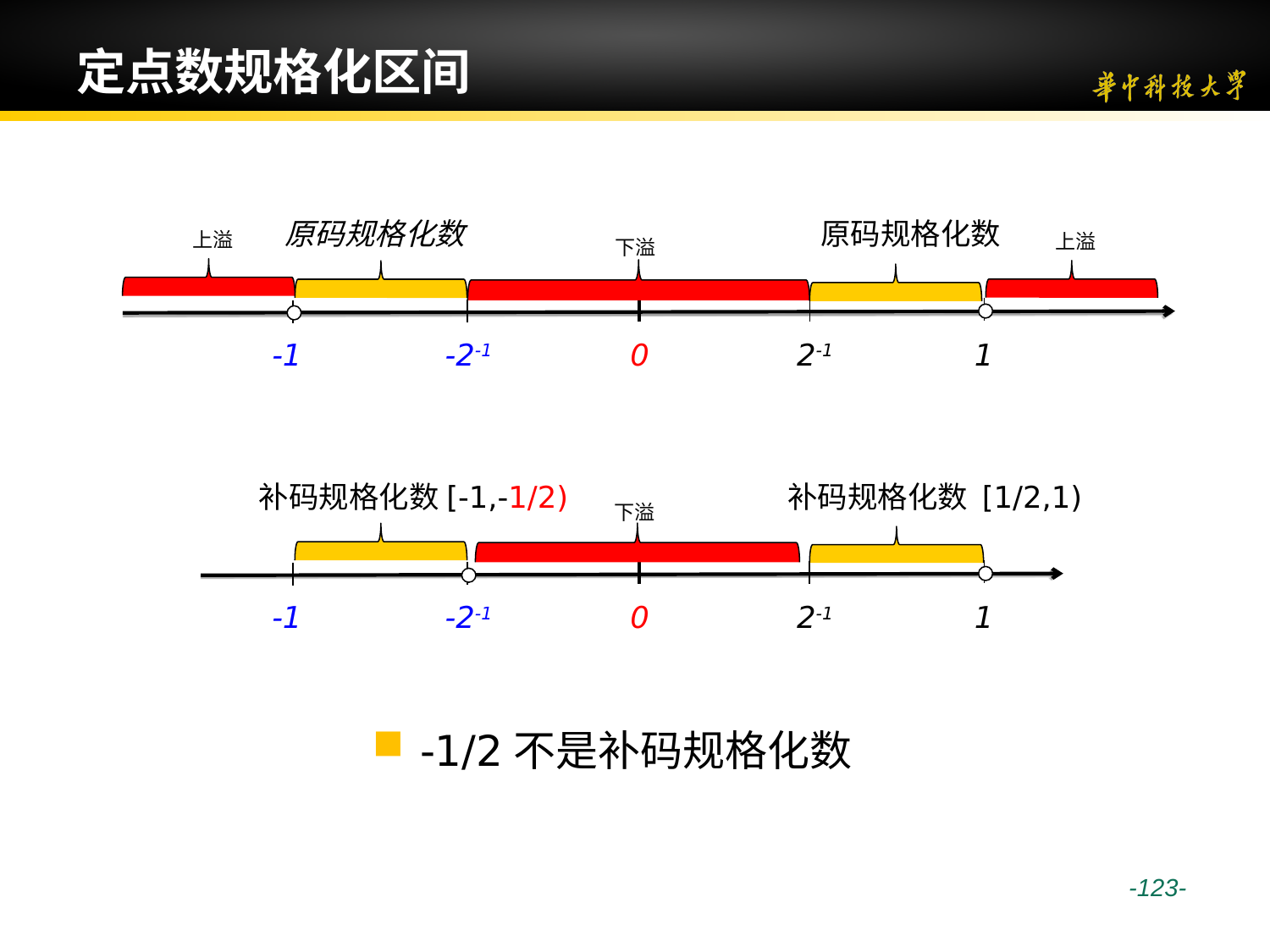

# 定点数规格化区间
原码规格化数

原码规格化数

上溢

上溢

下溢

-1
-2-1
0
2-1
1
补码规格化数[-1,-1/2)
补码规格化数 [1/2,1)

-1
-2-1
0
2-1
1

下溢

-1/2不是补码规格化数

 -123-